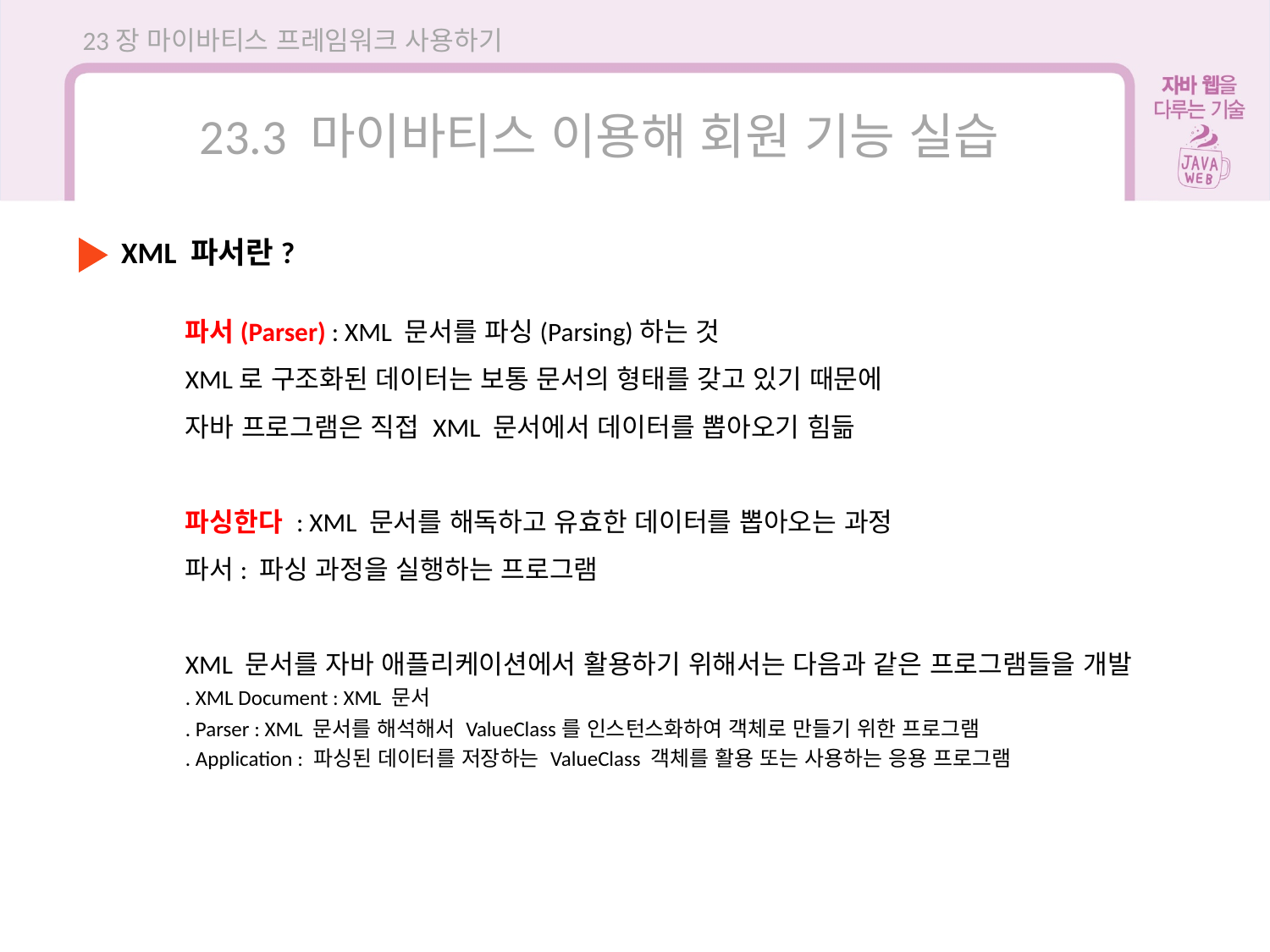

23장 마이바티스 프레임워크 사용하기
23.3 마이바티스 이용해 회원 기능 실습
XML 파서란?

파서(Parser) : XML 문서를 파싱(Parsing)하는 것
XML로 구조화된 데이터는 보통 문서의 형태를 갖고 있기 때문에
자바 프로그램은 직접 XML 문서에서 데이터를 뽑아오기 힘듦

파싱한다 : XML 문서를 해독하고 유효한 데이터를 뽑아오는 과정
파서: 파싱 과정을 실행하는 프로그램

XML 문서를 자바 애플리케이션에서 활용하기 위해서는 다음과 같은 프로그램들을 개발
. XML Document : XML 문서
. Parser : XML 문서를 해석해서 ValueClass를 인스턴스화하여 객체로 만들기 위한 프로그램
. Application : 파싱된 데이터를 저장하는 ValueClass 객체를 활용 또는 사용하는 응용 프로그램